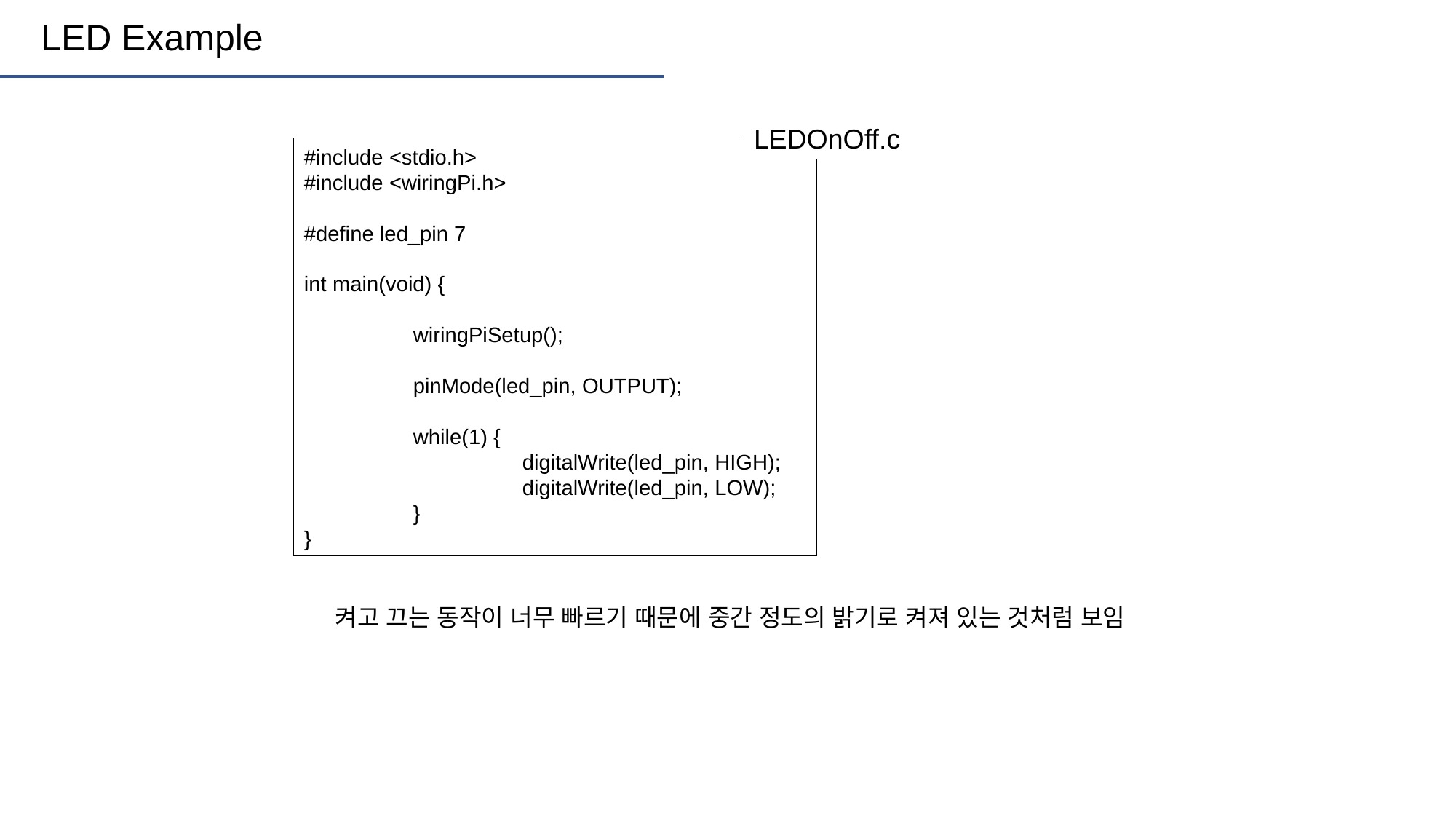

LED Example
LEDOnOff.c
#include <stdio.h>
#include <wiringPi.h>

#define led_pin 7

int main(void) {

	wiringPiSetup();

	pinMode(led_pin, OUTPUT);

	while(1) {
		digitalWrite(led_pin, HIGH);
		digitalWrite(led_pin, LOW);
	}
}
켜고 끄는 동작이 너무 빠르기 때문에 중간 정도의 밝기로 켜져 있는 것처럼 보임